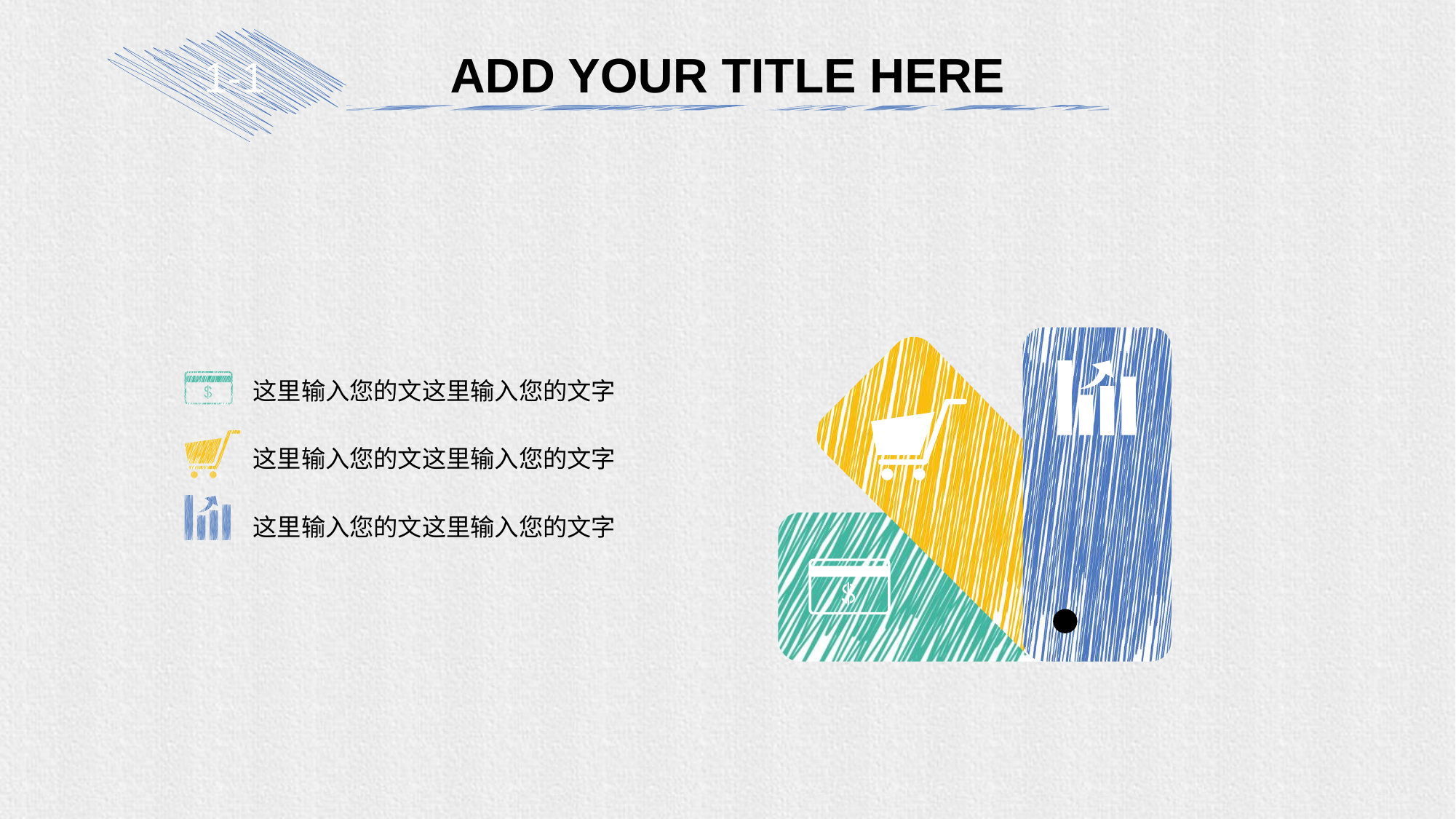

ADD YOUR TITLE HERE
1-1

这里输入您的文这里输入您的文字

这里输入您的文这里输入您的文字

这里输入您的文这里输入您的文字